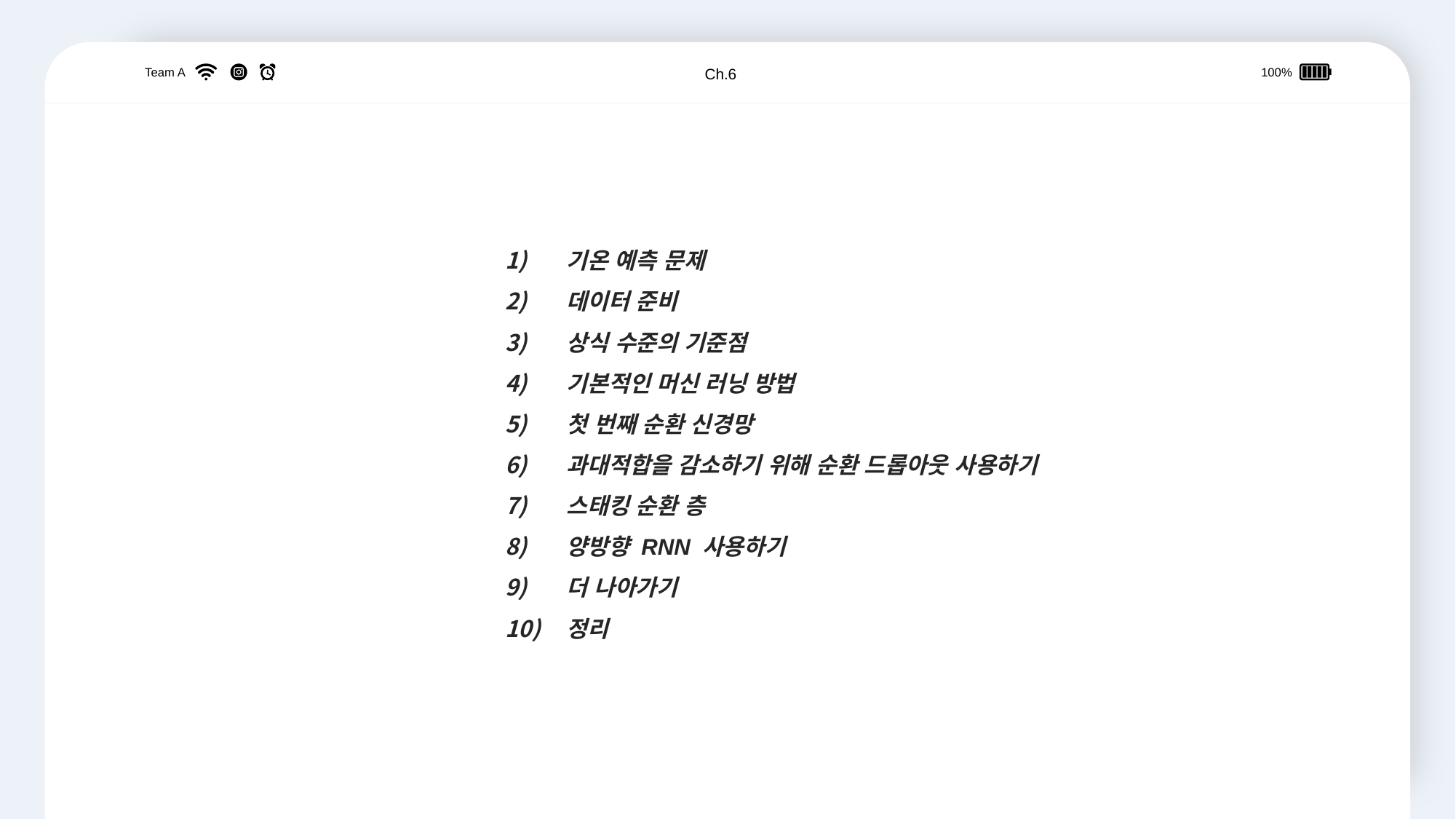

기온 예측 문제
데이터 준비
상식 수준의 기준점
기본적인 머신 러닝 방법
첫 번째 순환 신경망
과대적합을 감소하기 위해 순환 드롭아웃 사용하기
스태킹 순환 층
양방향 RNN 사용하기
더 나아가기
정리

Team A
Ch.6
100%